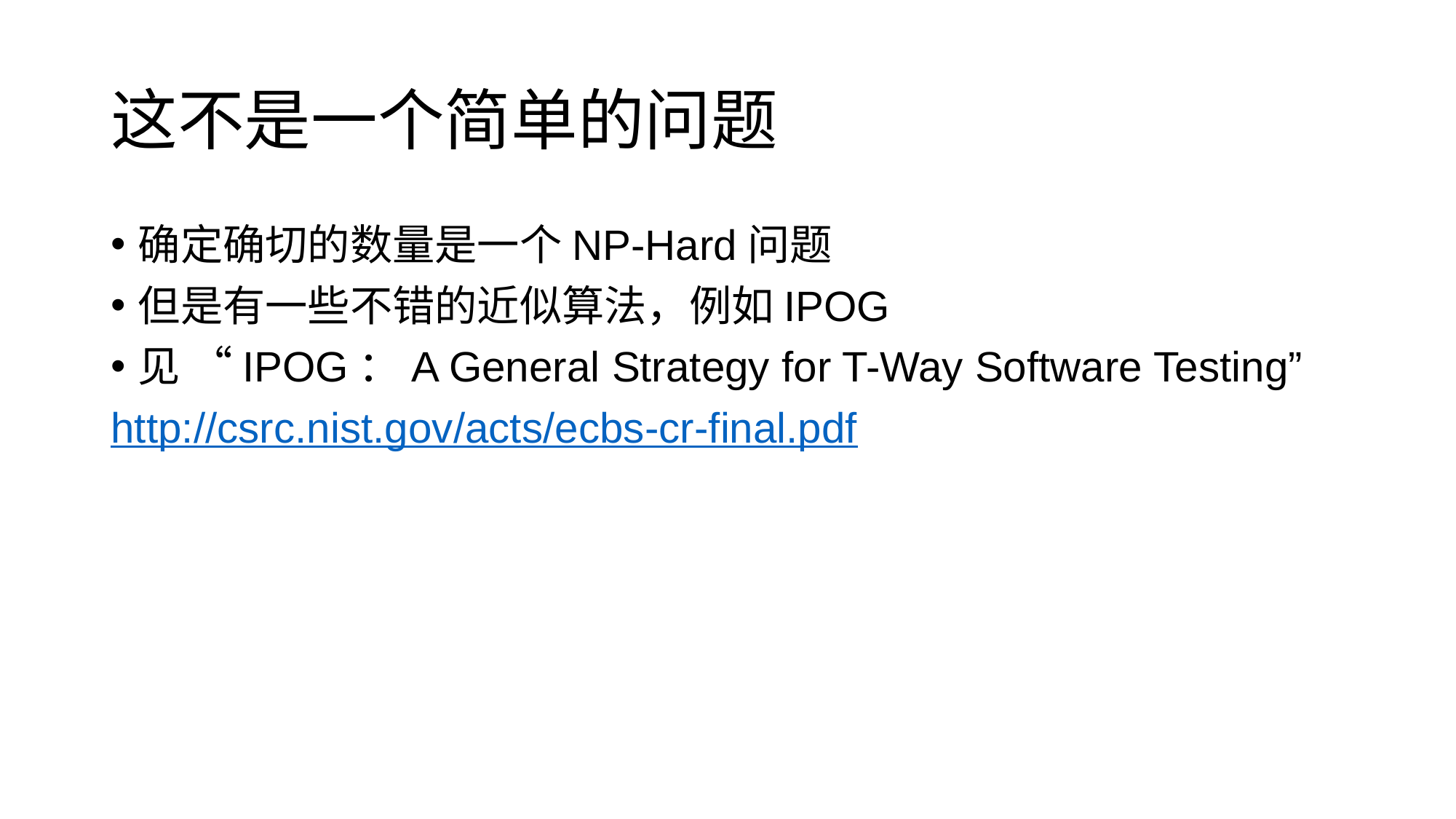

# 这不是一个简单的问题
确定确切的数量是一个NP-Hard问题
但是有一些不错的近似算法，例如IPOG
见 “IPOG：A General Strategy for T-Way Software Testing”
http://csrc.nist.gov/acts/ecbs-cr-final.pdf